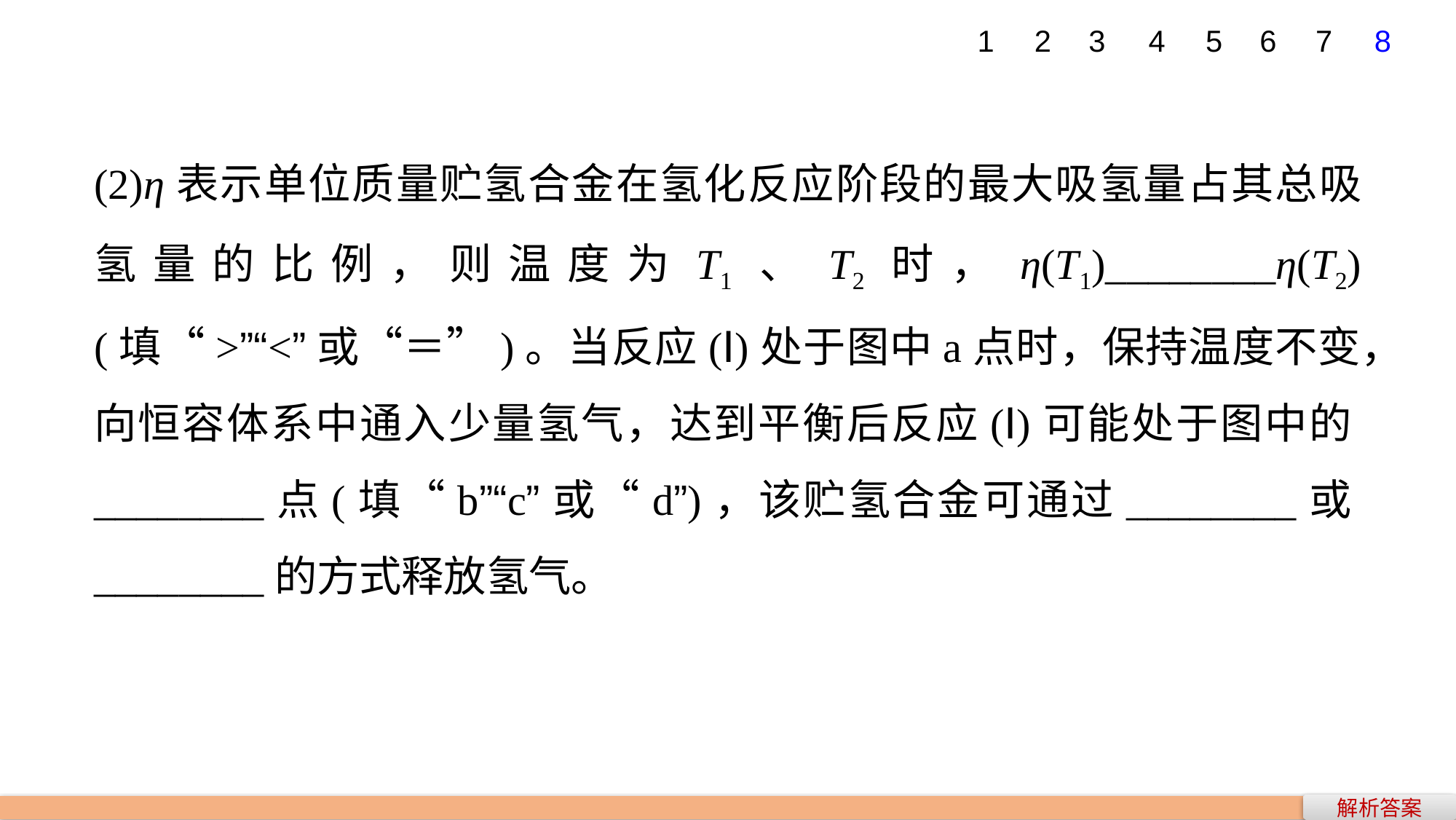

7
1
2
3
4
5
6
8
(2)η表示单位质量贮氢合金在氢化反应阶段的最大吸氢量占其总吸氢量的比例，则温度为T1、T2时，η(T1)________η(T2)(填“>”“<”或“＝”)。当反应(Ⅰ)处于图中a点时，保持温度不变，向恒容体系中通入少量氢气，达到平衡后反应(Ⅰ)可能处于图中的________点(填“b”“c”或“d”)，该贮氢合金可通过________或________的方式释放氢气。
解析答案